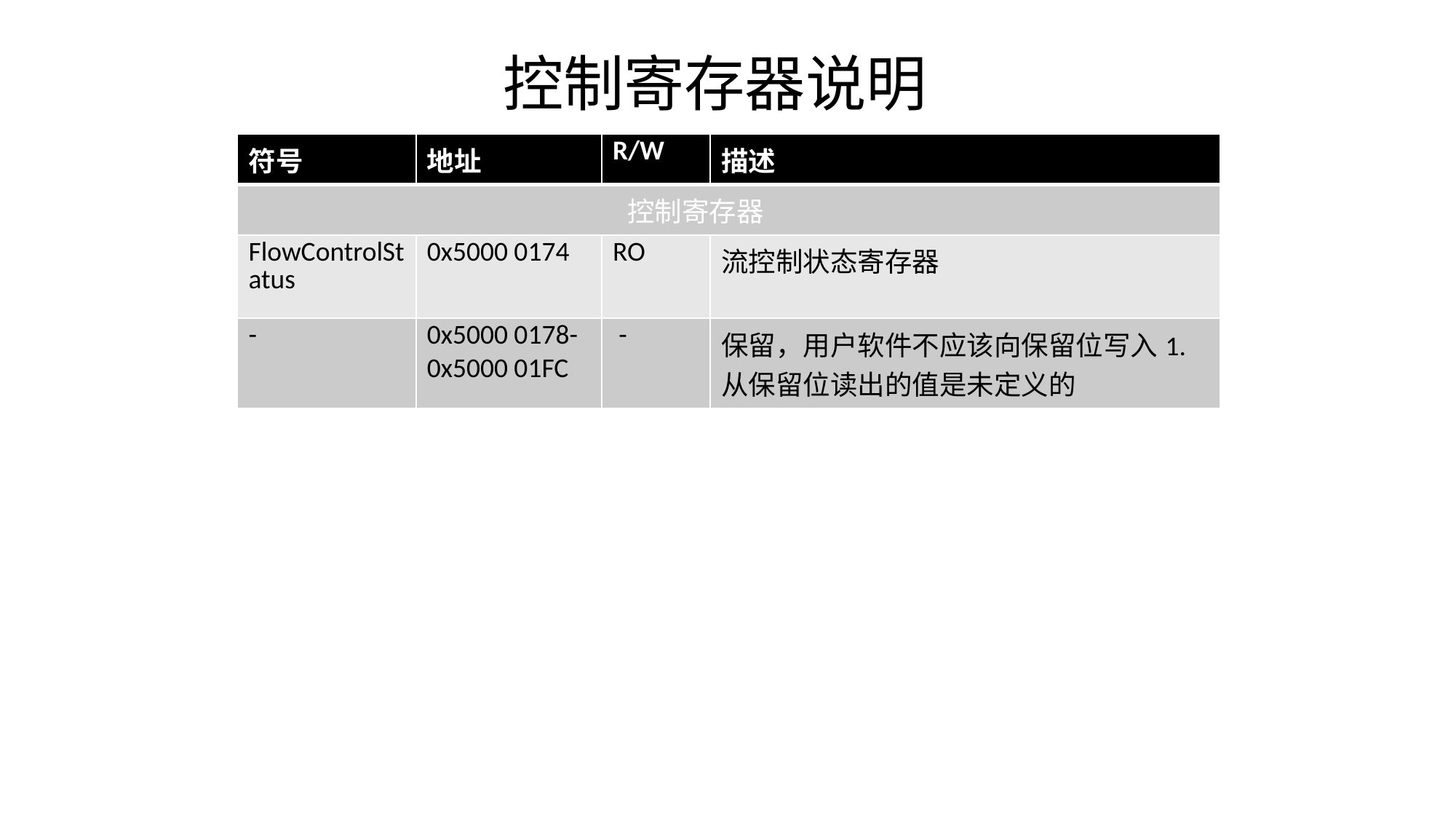

控制寄存器说明

| 符号 | 地址 | R/W | 描述 |
| --- | --- | --- | --- |
| 控制寄存器 |  |  |  |
| FlowControlStatus | 0x5000 0174 | RO | 流控制状态寄存器 |
| - | 0x5000 0178- 0x5000 01FC | - | 保留，用户软件不应该向保留位写入1.从保留位读出的值是未定义的 |